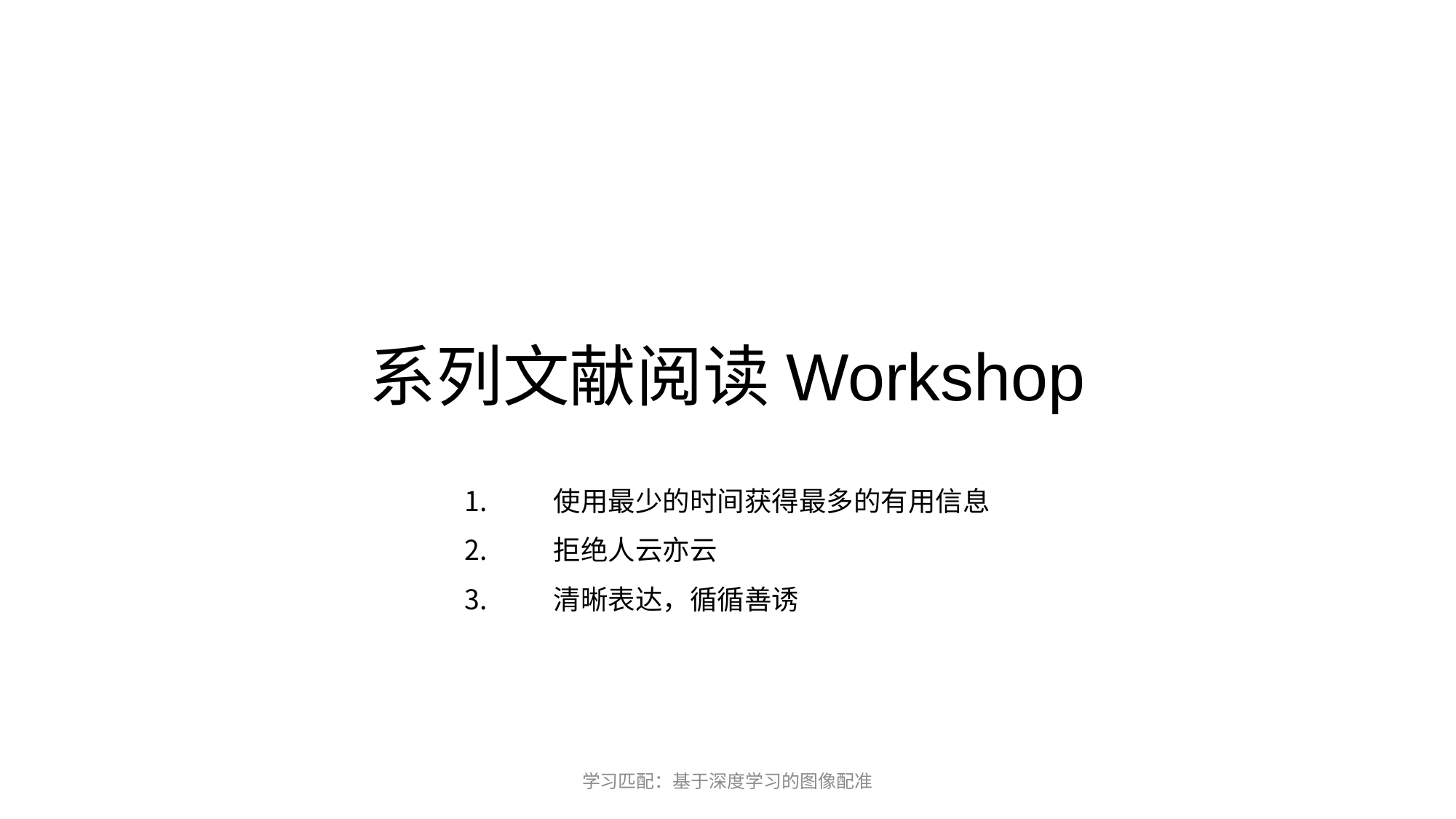

系列文献阅读Workshop
使用最少的时间获得最多的有用信息
拒绝人云亦云
清晰表达，循循善诱
学习匹配：基于深度学习的图像配准